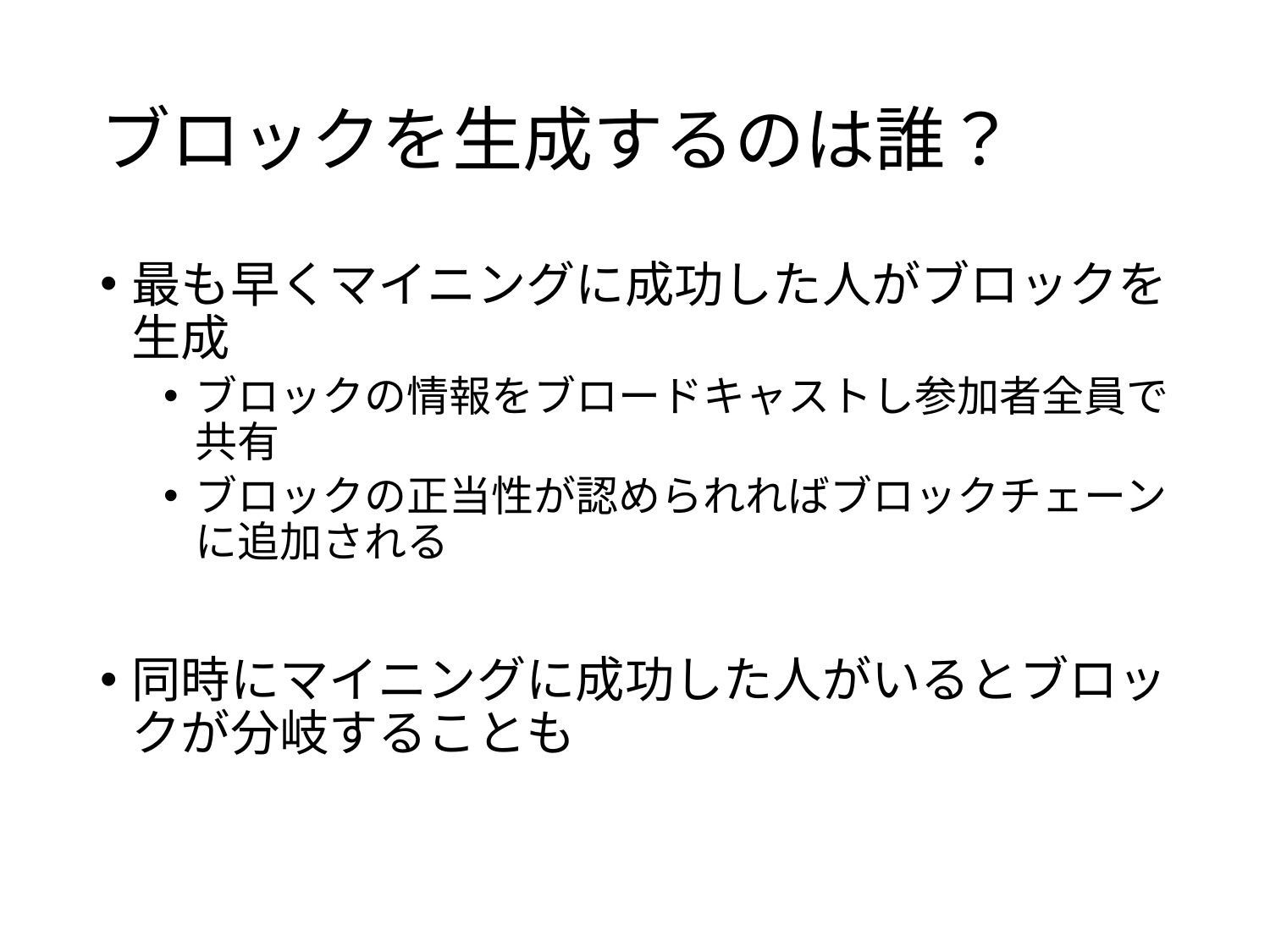

# ブロックを生成するのは誰？
最も早くマイニングに成功した人がブロックを生成
ブロックの情報をブロードキャストし参加者全員で共有
ブロックの正当性が認められればブロックチェーンに追加される

同時にマイニングに成功した人がいるとブロックが分岐することも